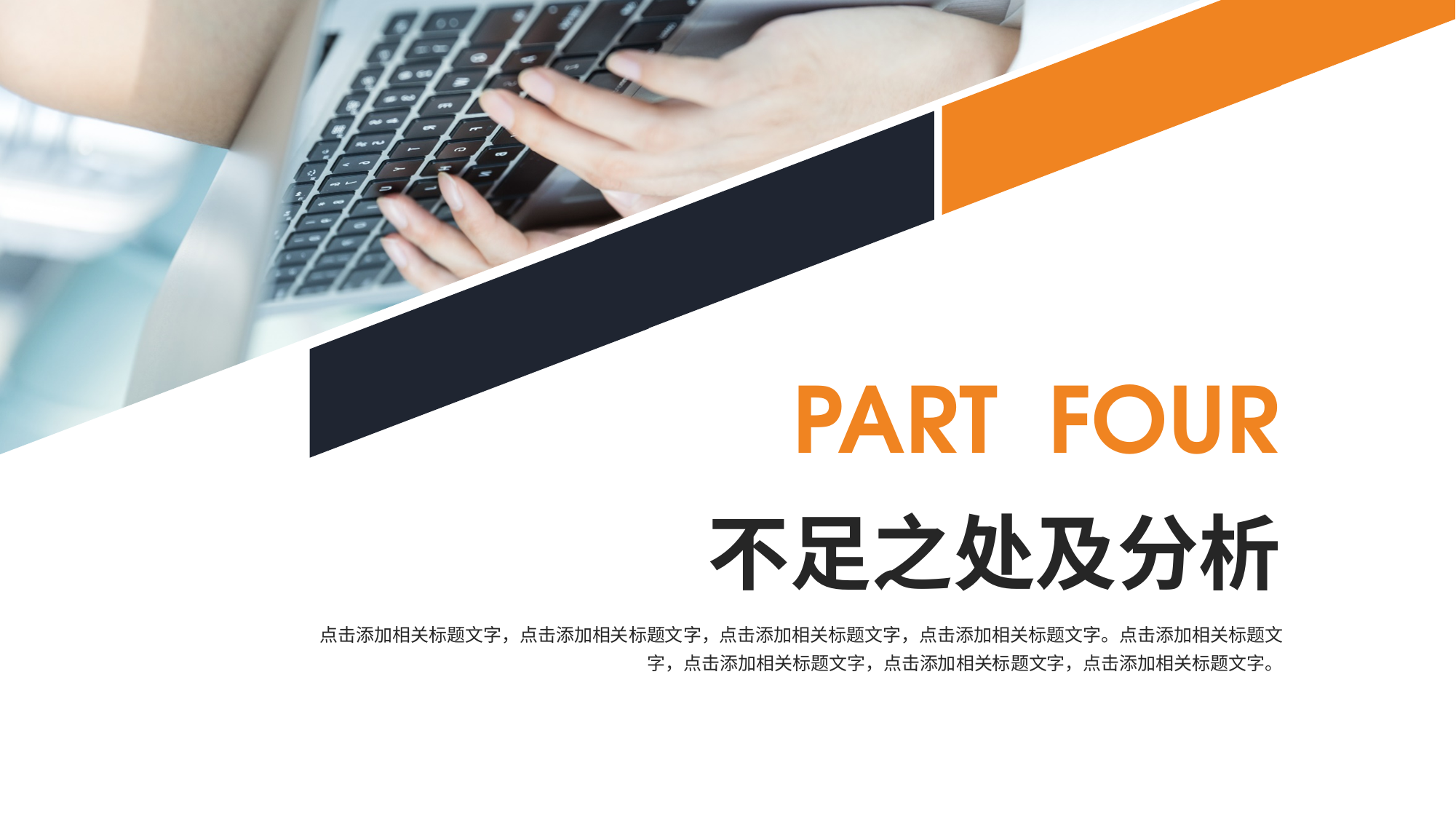

PART  FOUR
不足之处及分析
点击添加相关标题文字，点击添加相关标题文字，点击添加相关标题文字，点击添加相关标题文字。点击添加相关标题文字，点击添加相关标题文字，点击添加相关标题文字，点击添加相关标题文字。